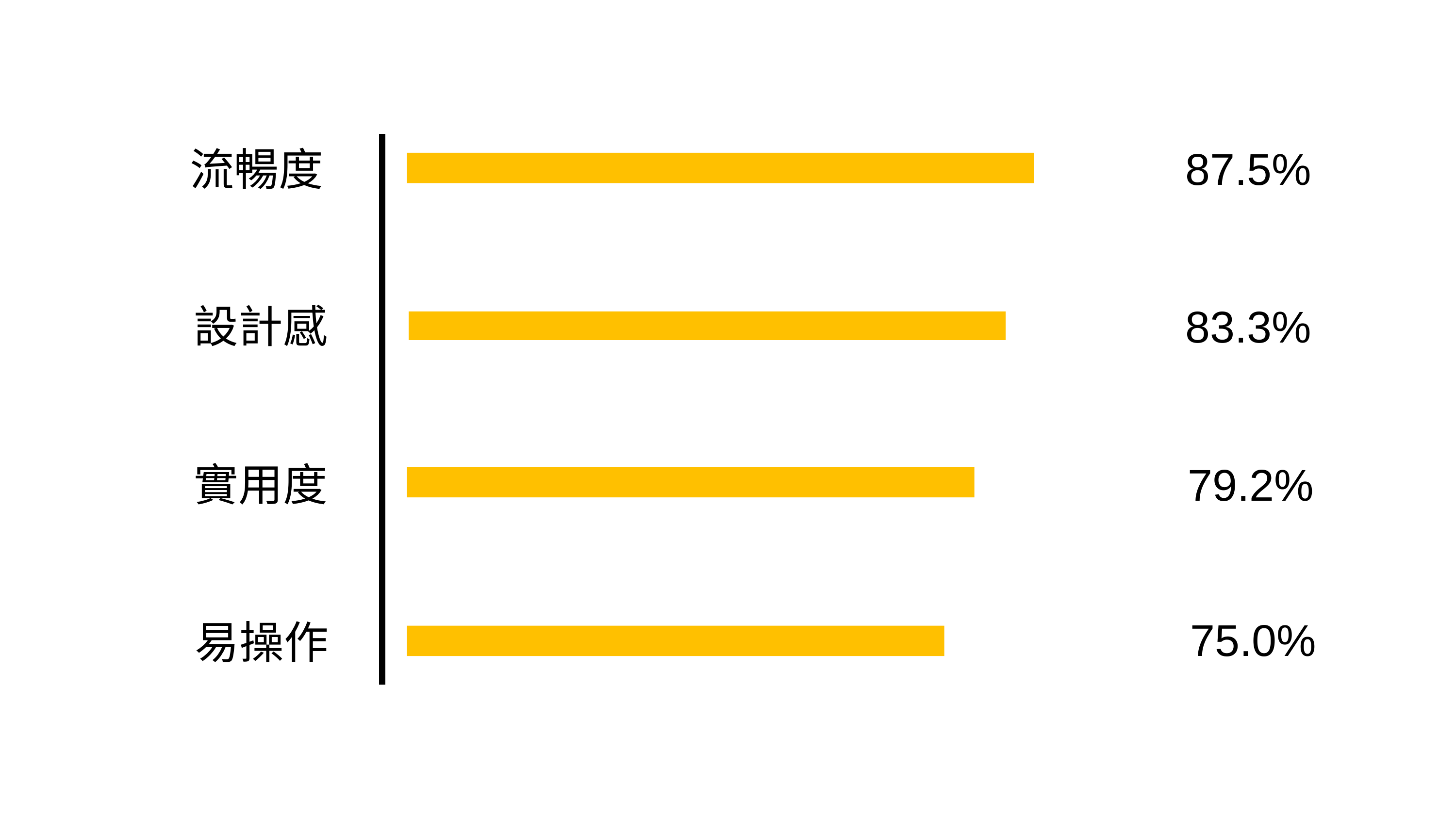

87.5%
流暢度

設計感
83.3%

實用度
79.2%

75.0%
易操作